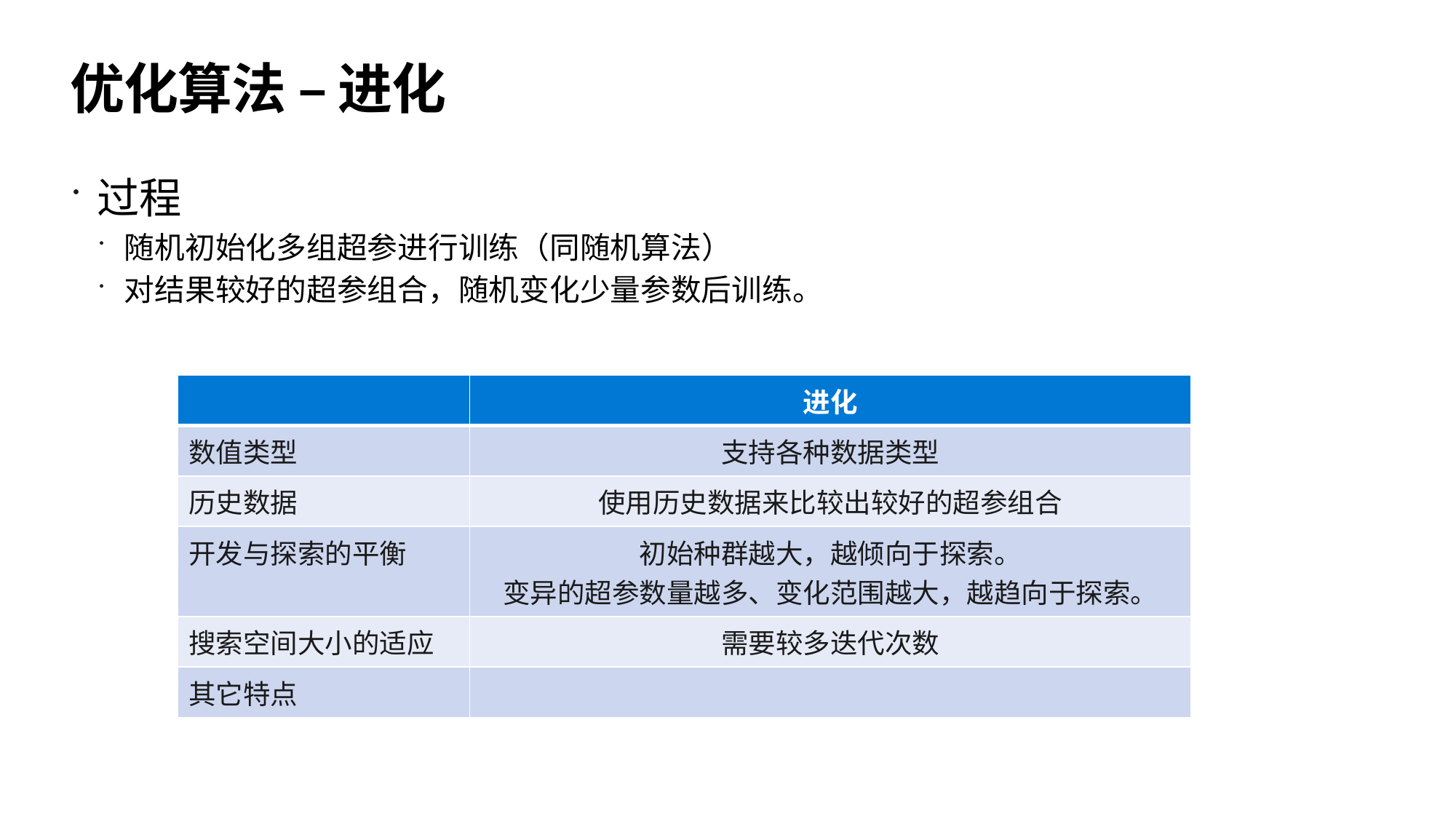

# 优化算法 – 进化
过程
随机初始化多组超参进行训练（同随机算法）
对结果较好的超参组合，随机变化少量参数后训练。
|  | 进化 |
| --- | --- |
| 数值类型 | 支持各种数据类型 |
| 历史数据 | 使用历史数据来比较出较好的超参组合 |
| 开发与探索的平衡 | 初始种群越大，越倾向于探索。 变异的超参数量越多、变化范围越大，越趋向于探索。 |
| 搜索空间大小的适应 | 需要较多迭代次数 |
| 其它特点 |  |